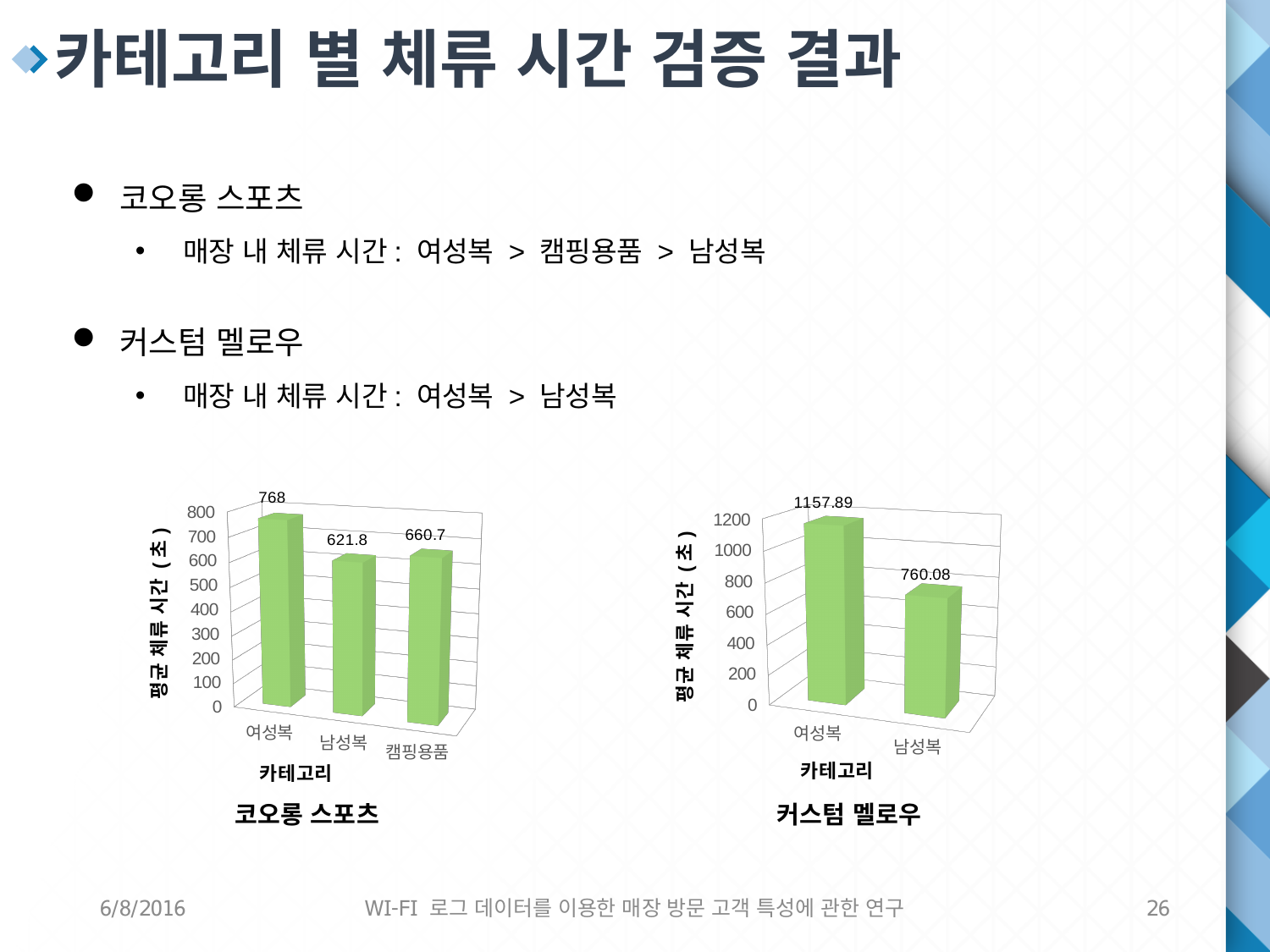

카테고리 별 체류 시간 검증 결과

코오롱 스포츠
매장 내 체류 시간: 여성복 > 캠핑용품 > 남성복

커스텀 멜로우
매장 내 체류 시간: 여성복 > 남성복

[unsupported chart]

[unsupported chart]

코오롱 스포츠
커스텀 멜로우
6/8/2016
WI-FI 로그 데이터를 이용한 매장 방문 고객 특성에 관한 연구
26